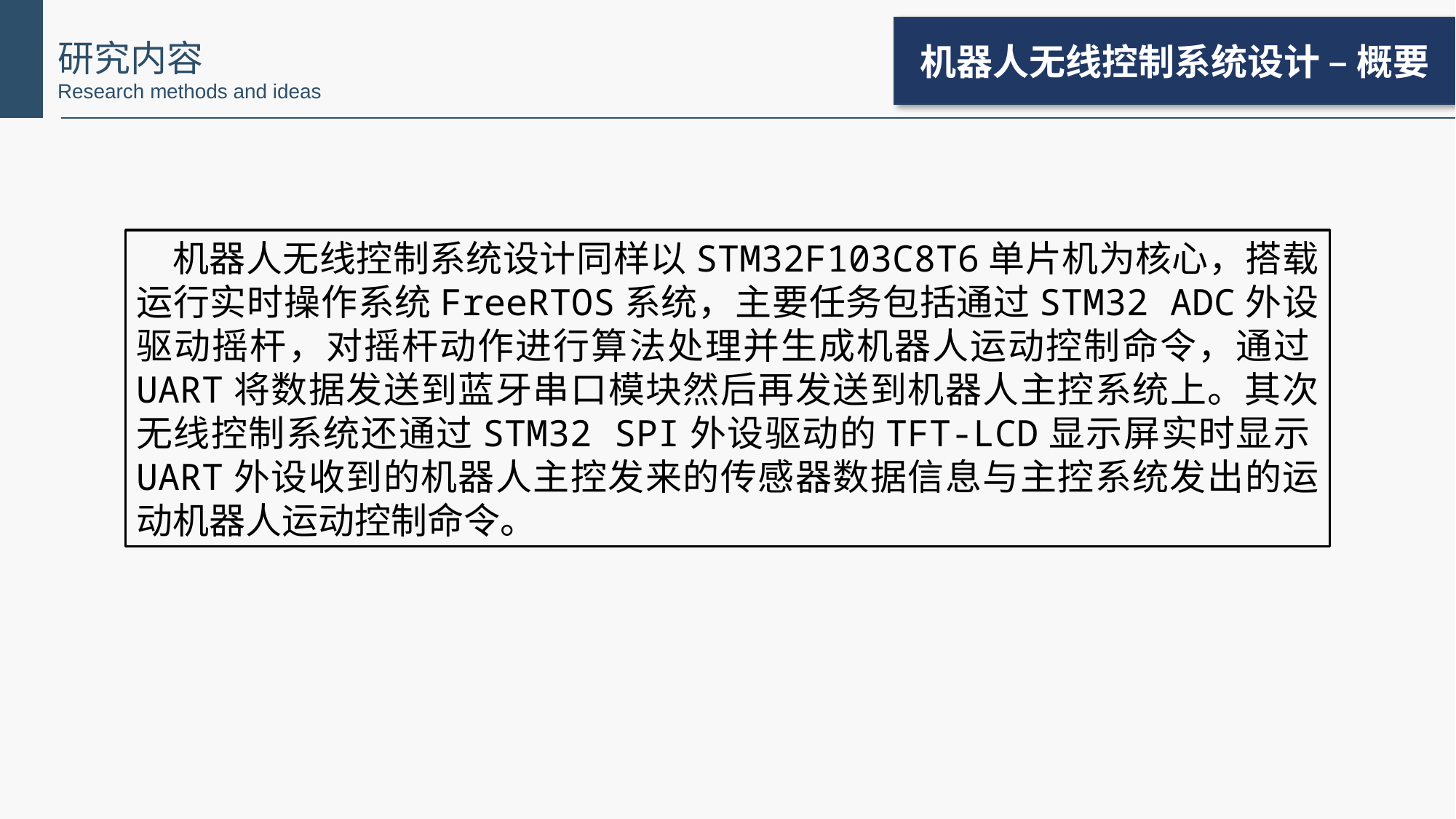

机器人无线控制系统设计 – 概要
研究内容
Research methods and ideas
机器人无线控制系统设计同样以STM32F103C8T6单片机为核心，搭载运行实时操作系统FreeRTOS系统，主要任务包括通过STM32 ADC外设驱动摇杆，对摇杆动作进行算法处理并生成机器人运动控制命令，通过UART将数据发送到蓝牙串口模块然后再发送到机器人主控系统上。其次无线控制系统还通过STM32 SPI外设驱动的TFT-LCD显示屏实时显示UART外设收到的机器人主控发来的传感器数据信息与主控系统发出的运动机器人运动控制命令。